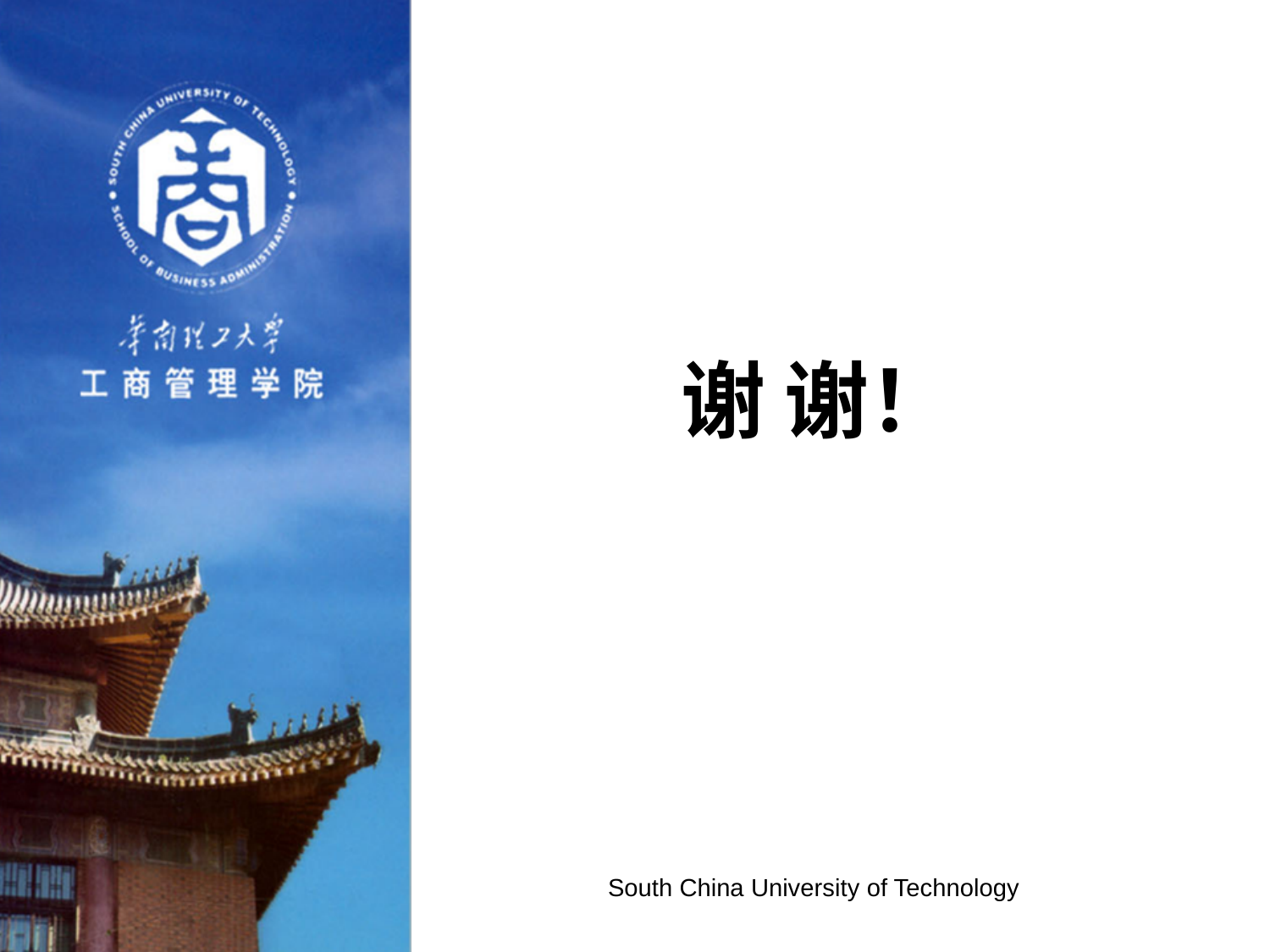

# 谢 谢！
South China University of Technology